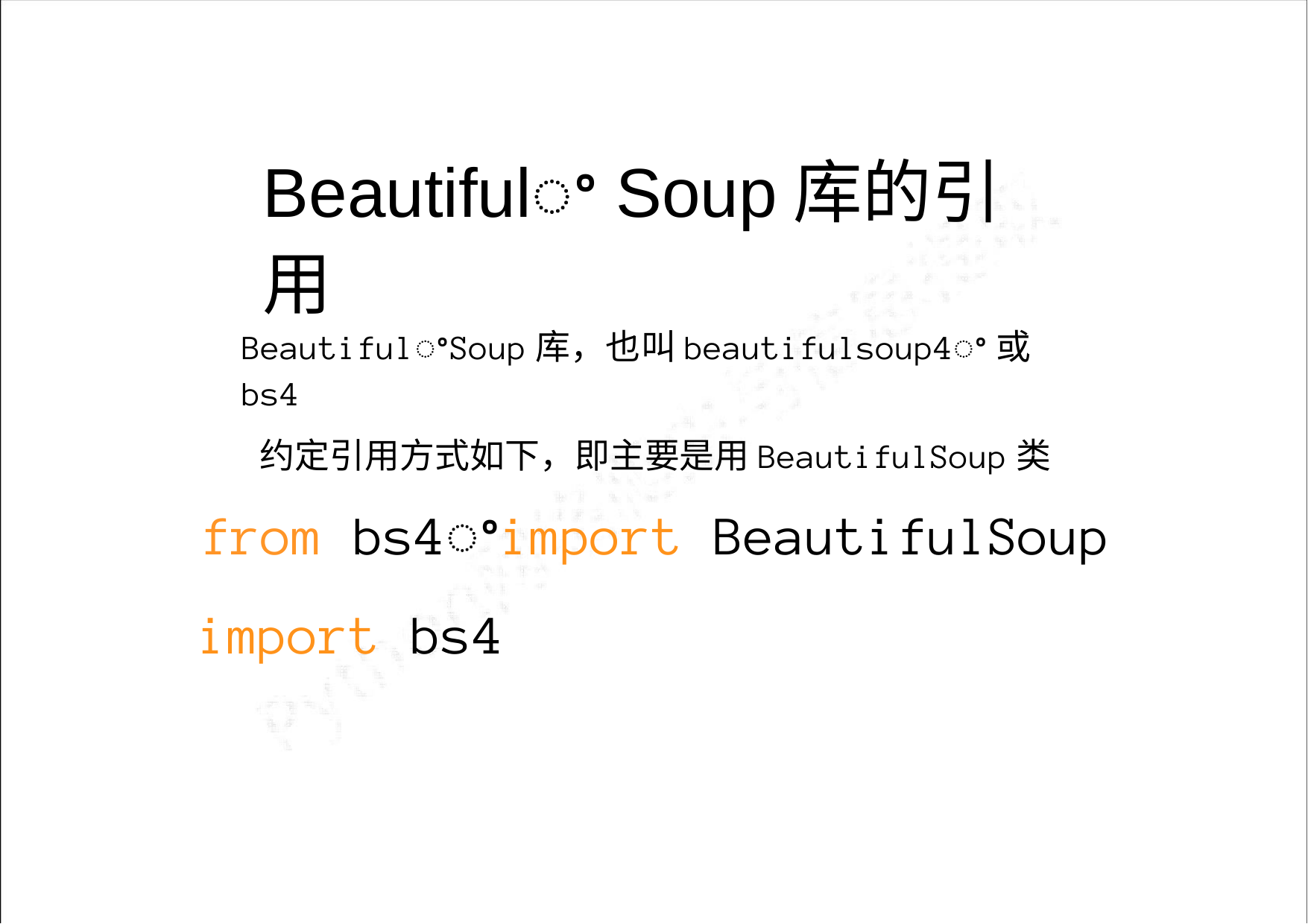

Beautifulꢀ Soup库的引用
BeautifulꢀSoup库，也叫beautifulsoup4ꢀ或 bs4
约定引用方式如下，即主要是用BeautifulSoup类
from bs4ꢀimport BeautifulSoup
import bs4